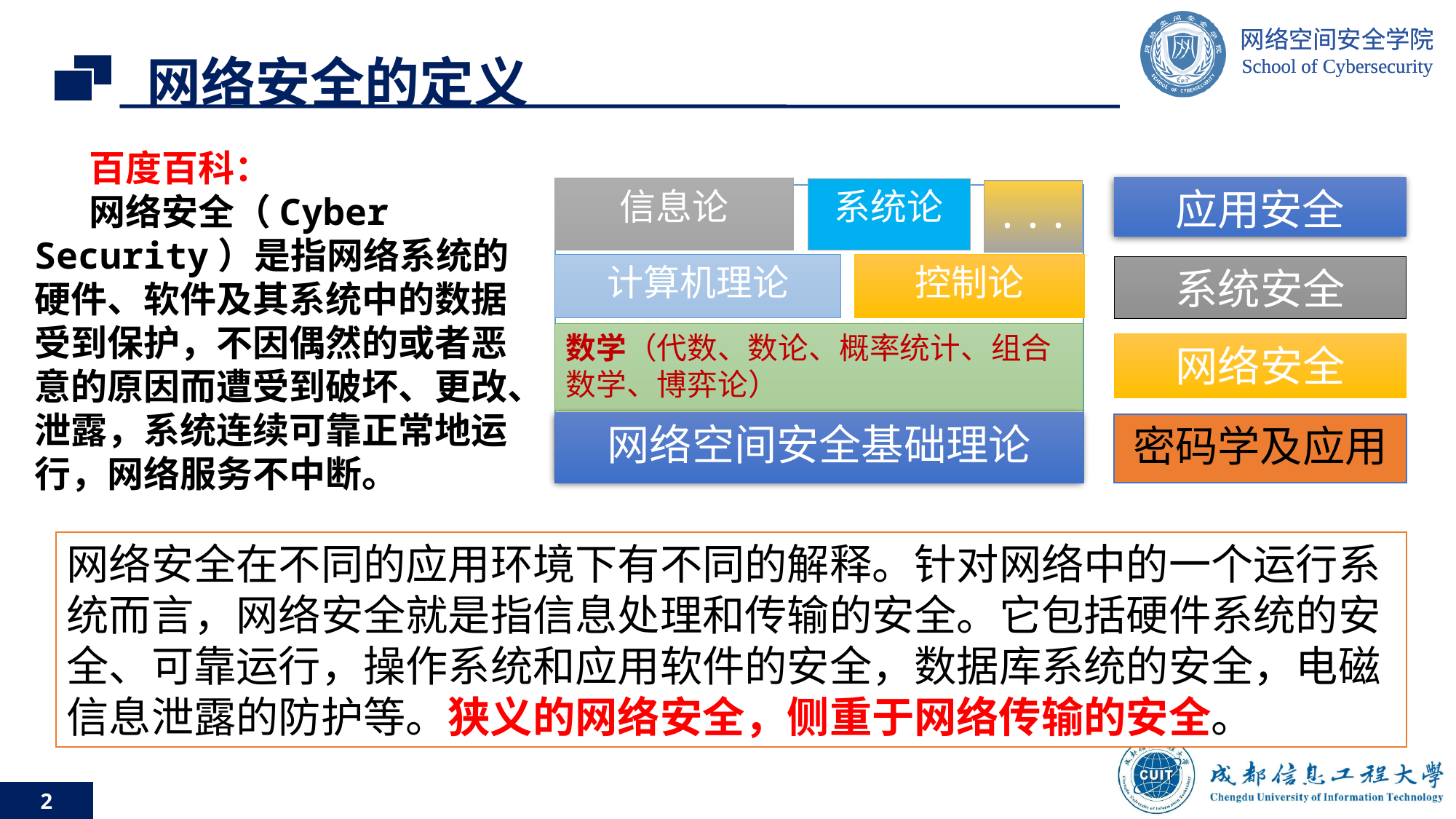

网络安全的定义
百度百科：
网络安全（Cyber Security）是指网络系统的硬件、软件及其系统中的数据受到保护，不因偶然的或者恶意的原因而遭受到破坏、更改、泄露，系统连续可靠正常地运行，网络服务不中断。
应用安全
信息论
系统论
...

计算机理论
控制论
系统安全
数学（代数、数论、概率统计、组合数学、博弈论）
网络安全
网络空间安全基础理论
密码学及应用
网络安全在不同的应用环境下有不同的解释。针对网络中的一个运行系统而言，网络安全就是指信息处理和传输的安全。它包括硬件系统的安全、可靠运行，操作系统和应用软件的安全，数据库系统的安全，电磁信息泄露的防护等。狭义的网络安全，侧重于网络传输的安全。
2